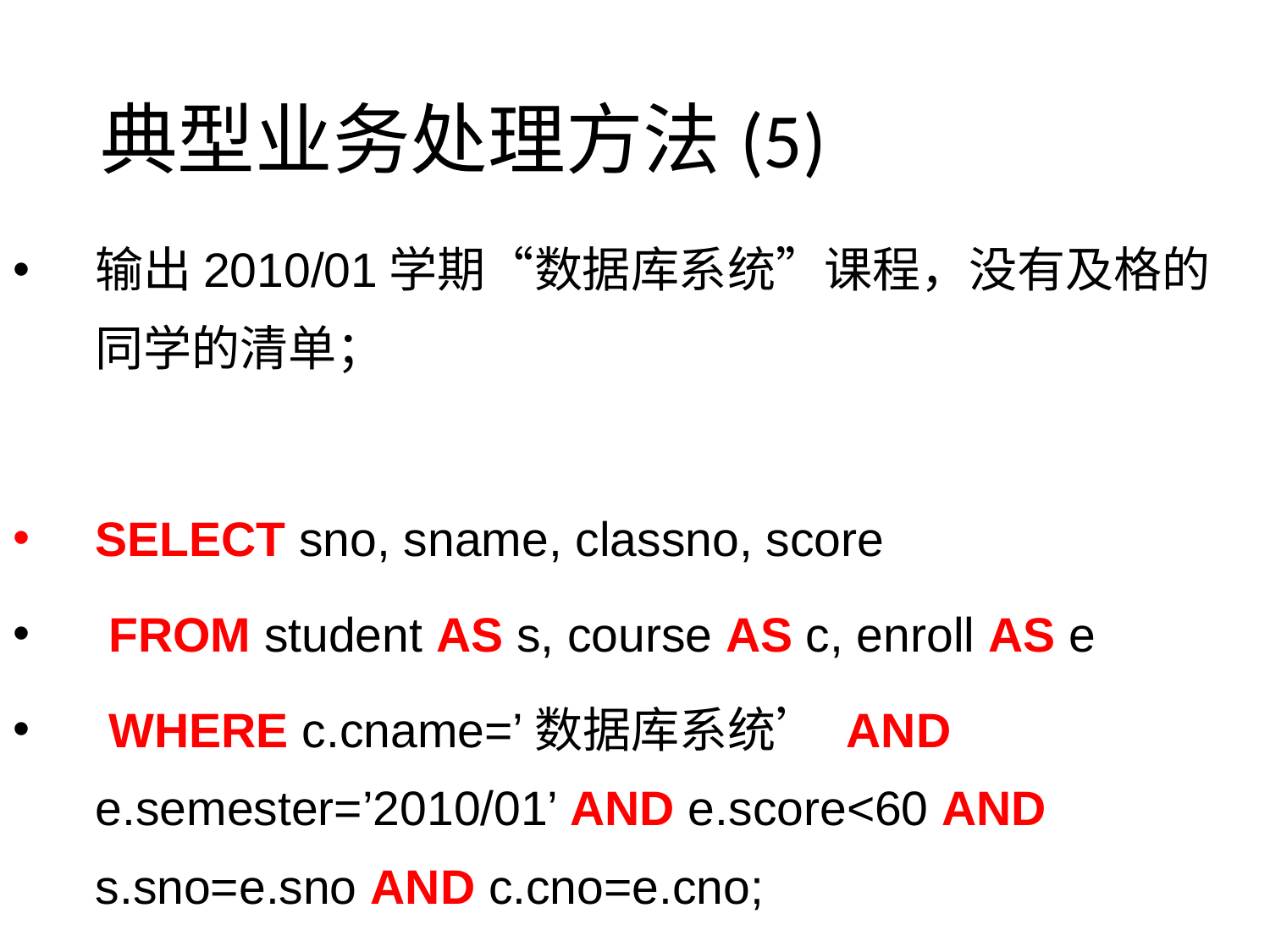

# 典型业务处理方法(5)
输出2010/01学期“数据库系统”课程，没有及格的同学的清单；

SELECT sno, sname, classno, score
 FROM student AS s, course AS c, enroll AS e
 WHERE c.cname=’数据库系统’ AND e.semester=’2010/01’ AND e.score<60 AND s.sno=e.sno AND c.cno=e.cno;